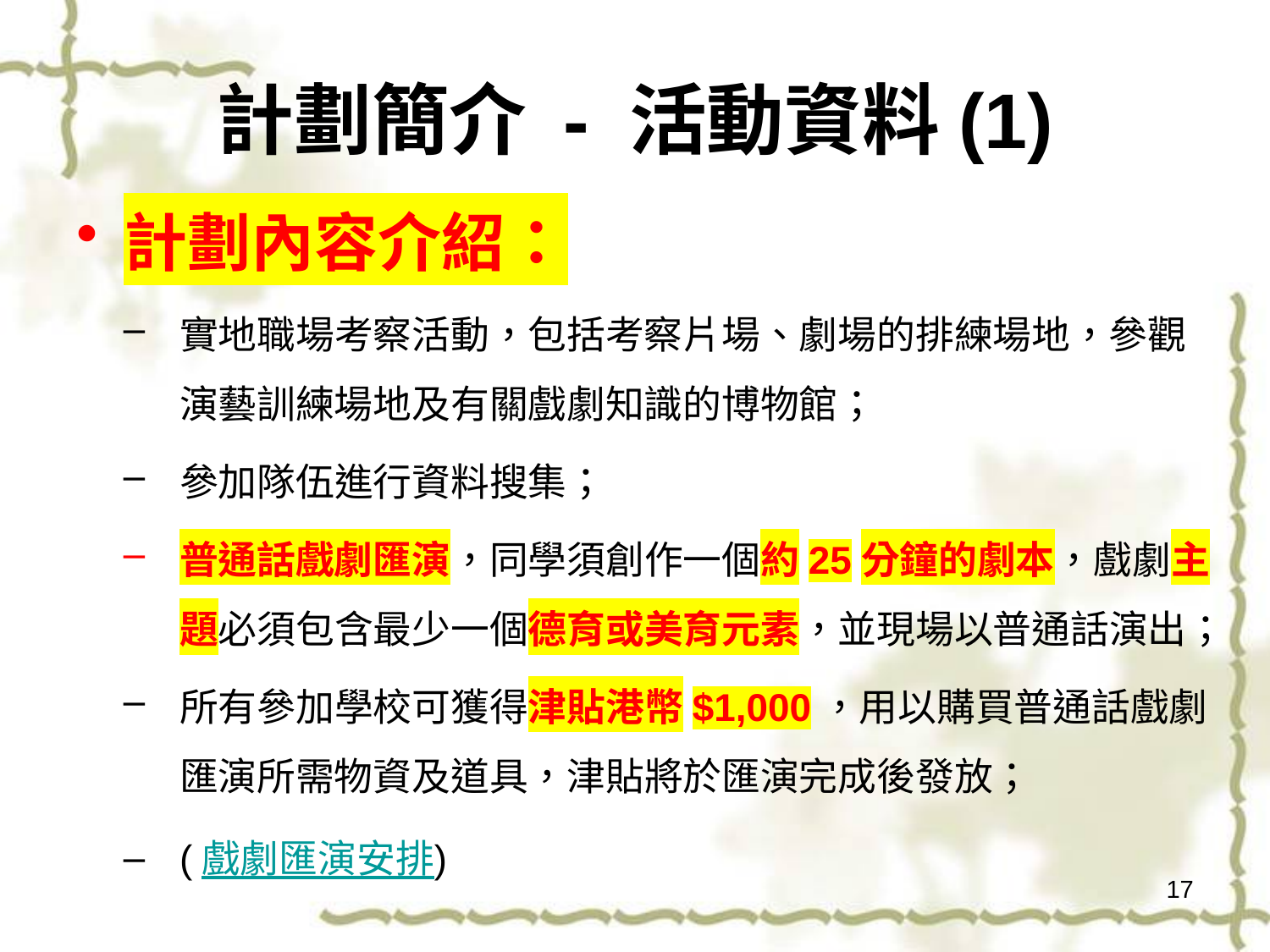

# 計劃簡介 - 活動資料(1)
計劃內容介紹：
實地職場考察活動，包括考察片場、劇場的排練場地，參觀演藝訓練場地及有關戲劇知識的博物館；
參加隊伍進行資料搜集；
普通話戲劇匯演，同學須創作一個約25分鐘的劇本，戲劇主題必須包含最少一個德育或美育元素，並現場以普通話演出；
所有參加學校可獲得津貼港幣$1,000，用以購買普通話戲劇匯演所需物資及道具，津貼將於匯演完成後發放；
(戲劇匯演安排)

17